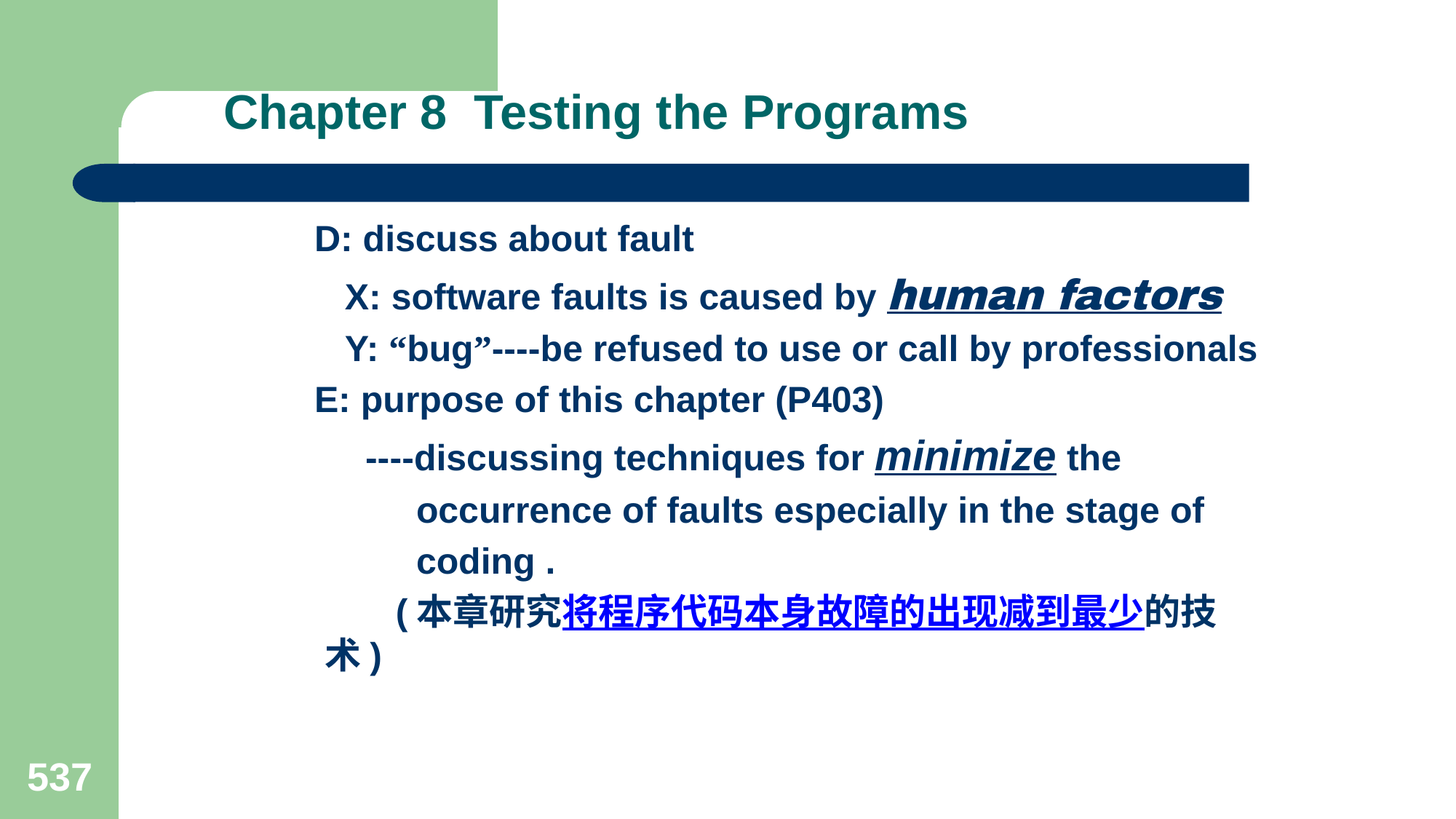

# Chapter 8  Testing the Programs
   D: discuss about fault
      X: software faults is caused by human factors
      Y: “bug”----be refused to use or call by professionals
   E: purpose of this chapter (P403)
        ----discussing techniques for minimize the
             occurrence of faults especially in the stage of
             coding .
           (本章研究将程序代码本身故障的出现减到最少的技术)

537